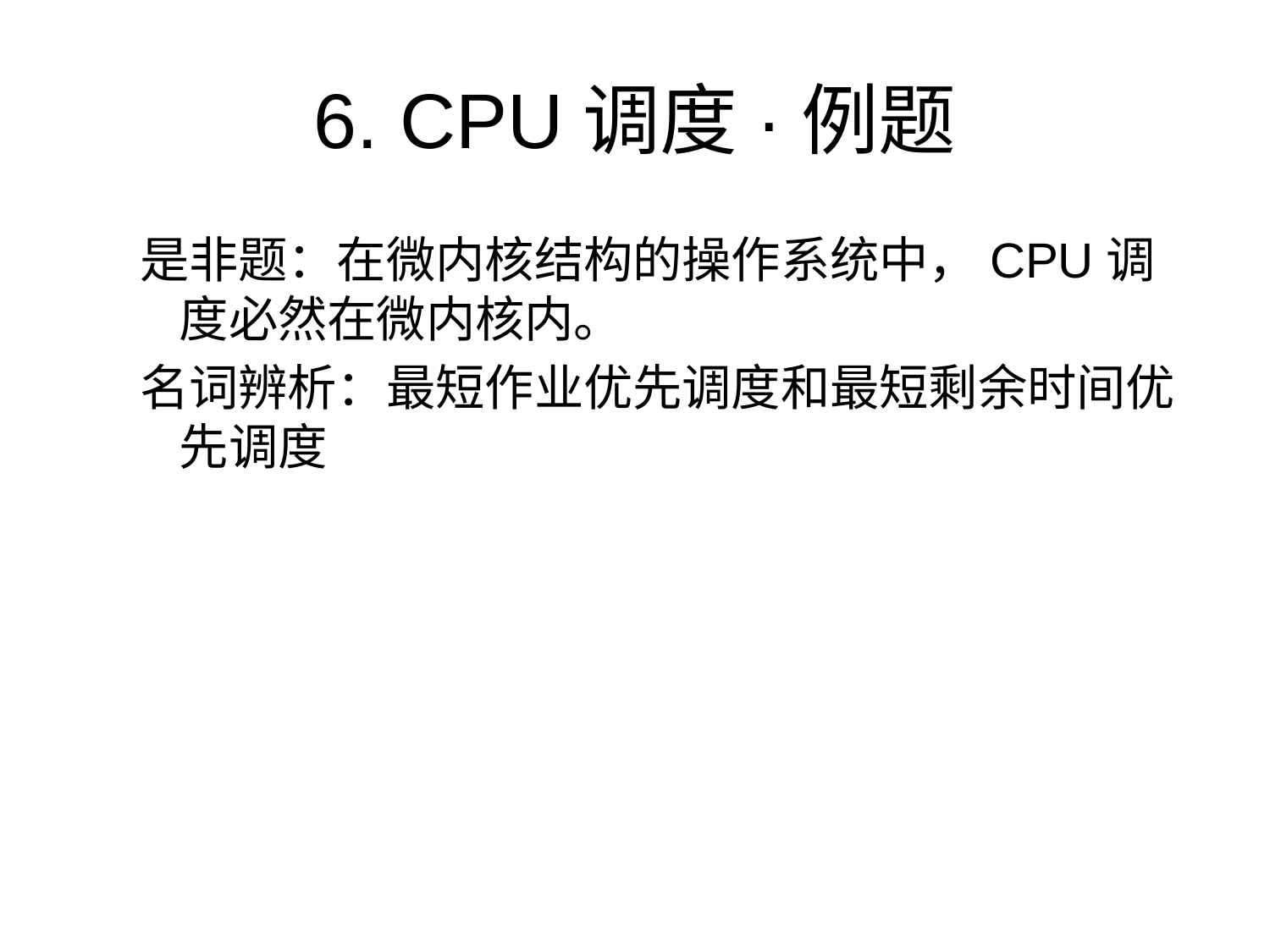

# 6. CPU调度·例题
是非题：在微内核结构的操作系统中，CPU调度必然在微内核内。
名词辨析：最短作业优先调度和最短剩余时间优先调度